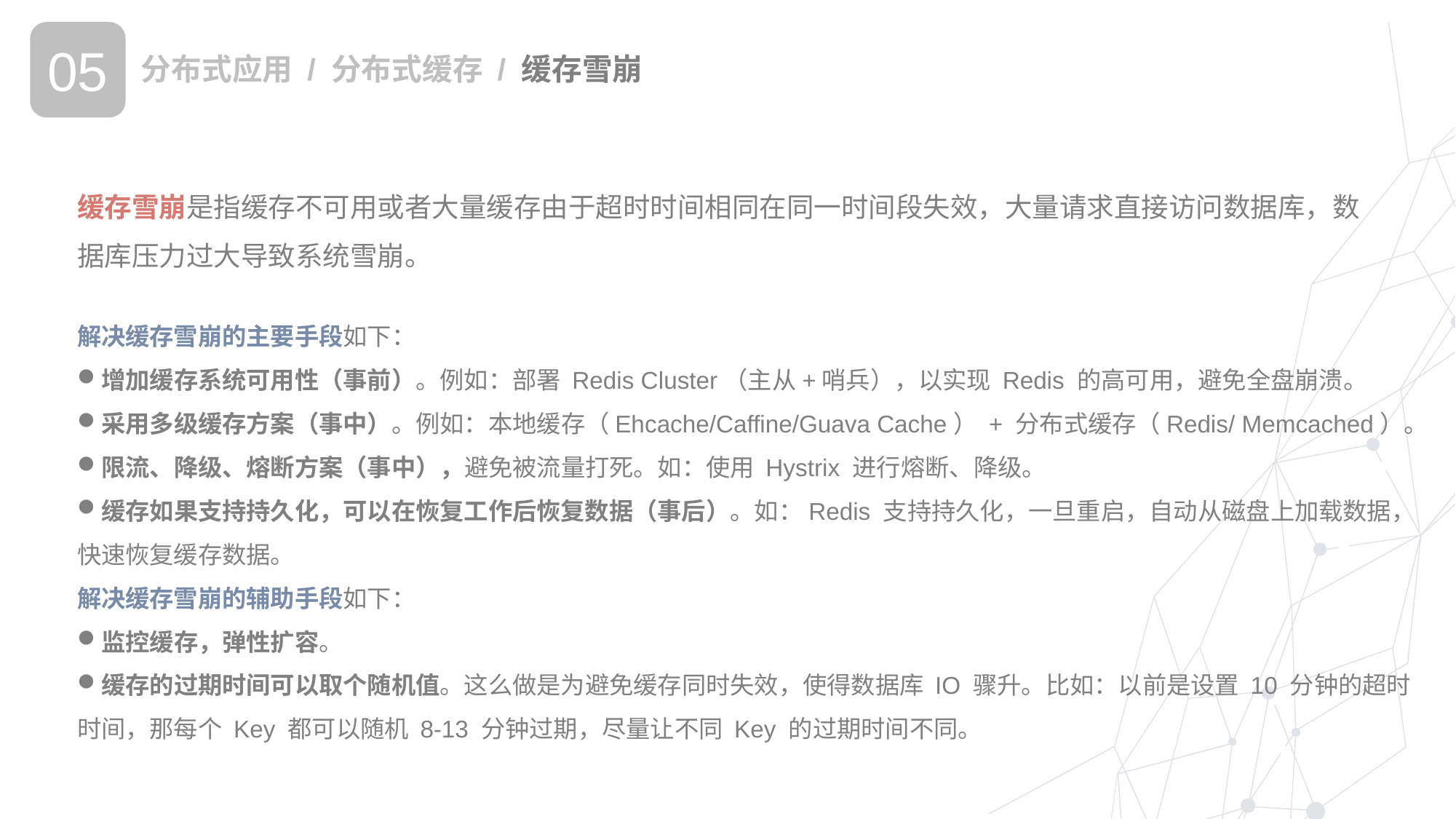

05
分布式应用 / 分布式缓存 / 缓存雪崩

缓存雪崩是指缓存不可用或者大量缓存由于超时时间相同在同一时间段失效，大量请求直接访问数据库，数据库压力过大导致系统雪崩。
解决缓存雪崩的主要手段如下：
增加缓存系统可用性（事前）。例如：部署 Redis Cluster（主从+哨兵），以实现 Redis 的高可用，避免全盘崩溃。
采用多级缓存方案（事中）。例如：本地缓存（Ehcache/Caffine/Guava Cache） + 分布式缓存（Redis/ Memcached）。
限流、降级、熔断方案（事中），避免被流量打死。如：使用 Hystrix 进行熔断、降级。
缓存如果支持持久化，可以在恢复工作后恢复数据（事后）。如：Redis 支持持久化，一旦重启，自动从磁盘上加载数据，快速恢复缓存数据。
解决缓存雪崩的辅助手段如下：
监控缓存，弹性扩容。
缓存的过期时间可以取个随机值。这么做是为避免缓存同时失效，使得数据库 IO 骤升。比如：以前是设置 10 分钟的超时时间，那每个 Key 都可以随机 8-13 分钟过期，尽量让不同 Key 的过期时间不同。